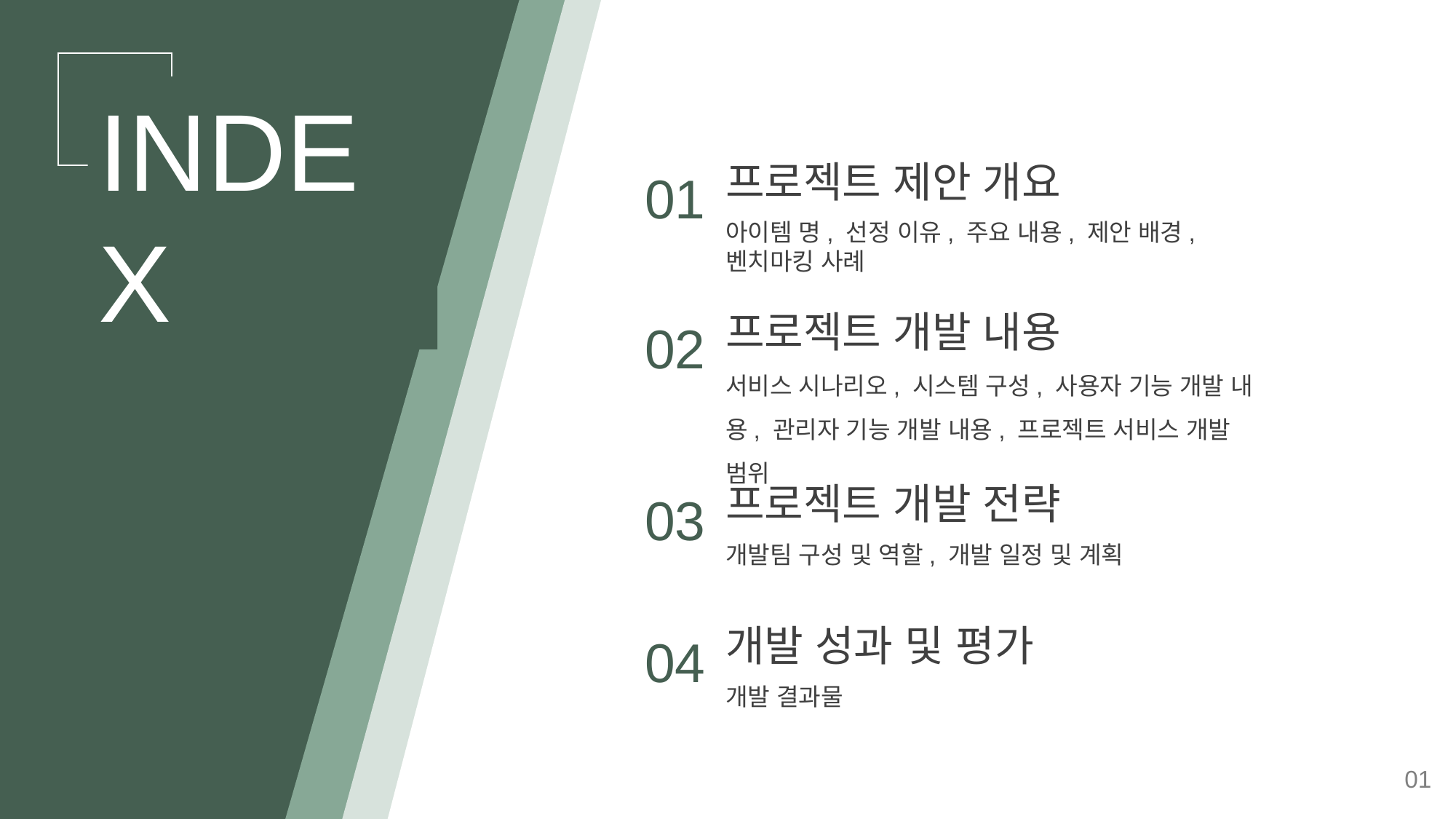

INDEX
프로젝트 제안 개요
01
아이템 명, 선정 이유, 주요 내용, 제안 배경, 벤치마킹 사례
프로젝트 개발 내용
02
서비스 시나리오, 시스템 구성, 사용자 기능 개발 내용, 관리자 기능 개발 내용, 프로젝트 서비스 개발 범위
프로젝트 개발 전략
03
개발팀 구성 및 역할, 개발 일정 및 계획
개발 성과 및 평가
04
개발 결과물
01